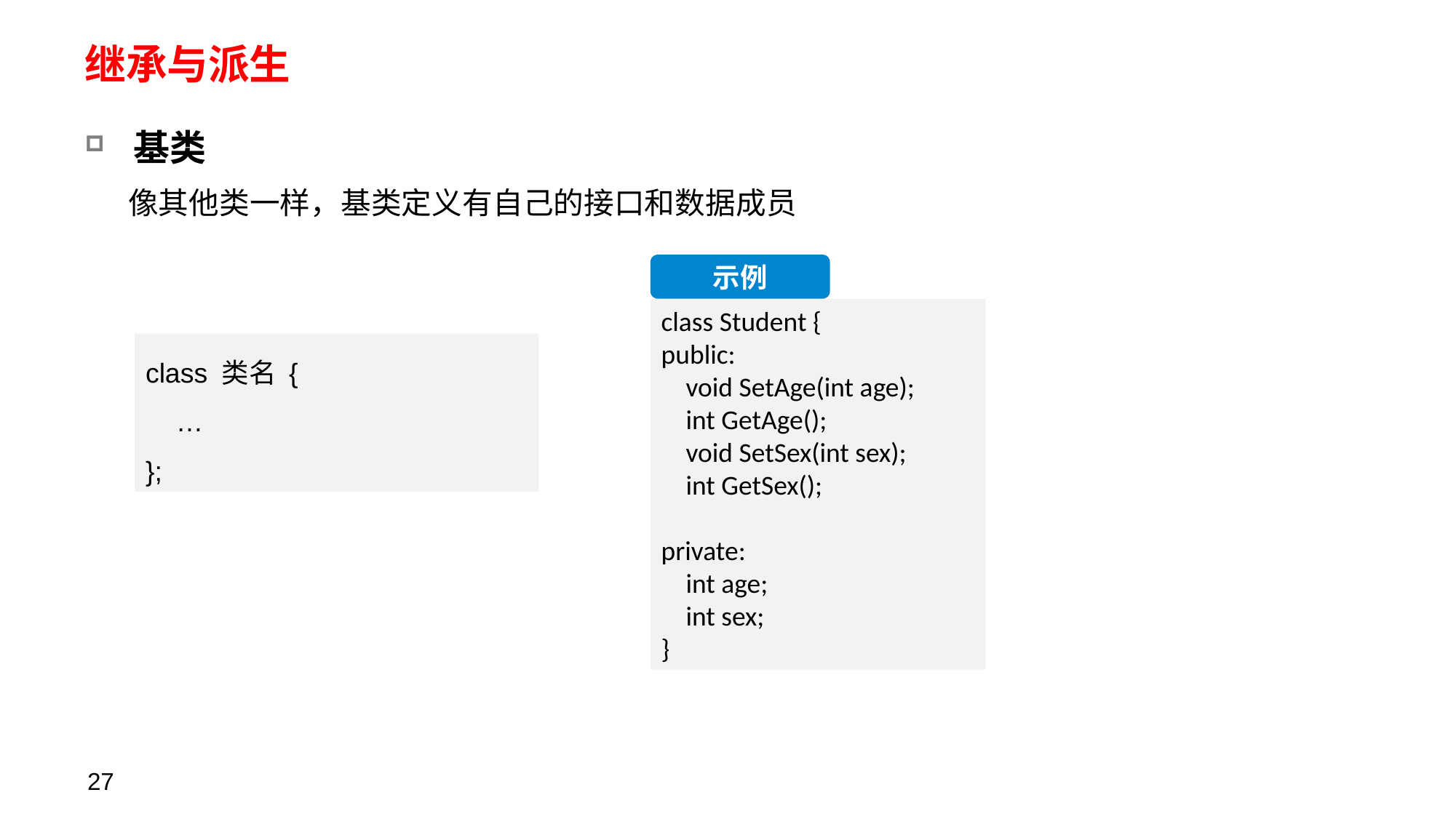

# 继承与派生
基类
像其他类一样，基类定义有自己的接口和数据成员
示例
class Student {
public:
    void SetAge(int age);
    int GetAge();
    void SetSex(int sex);
    int GetSex();
private:
    int age;
    int sex;
}
class 类名 {
    …
};
27